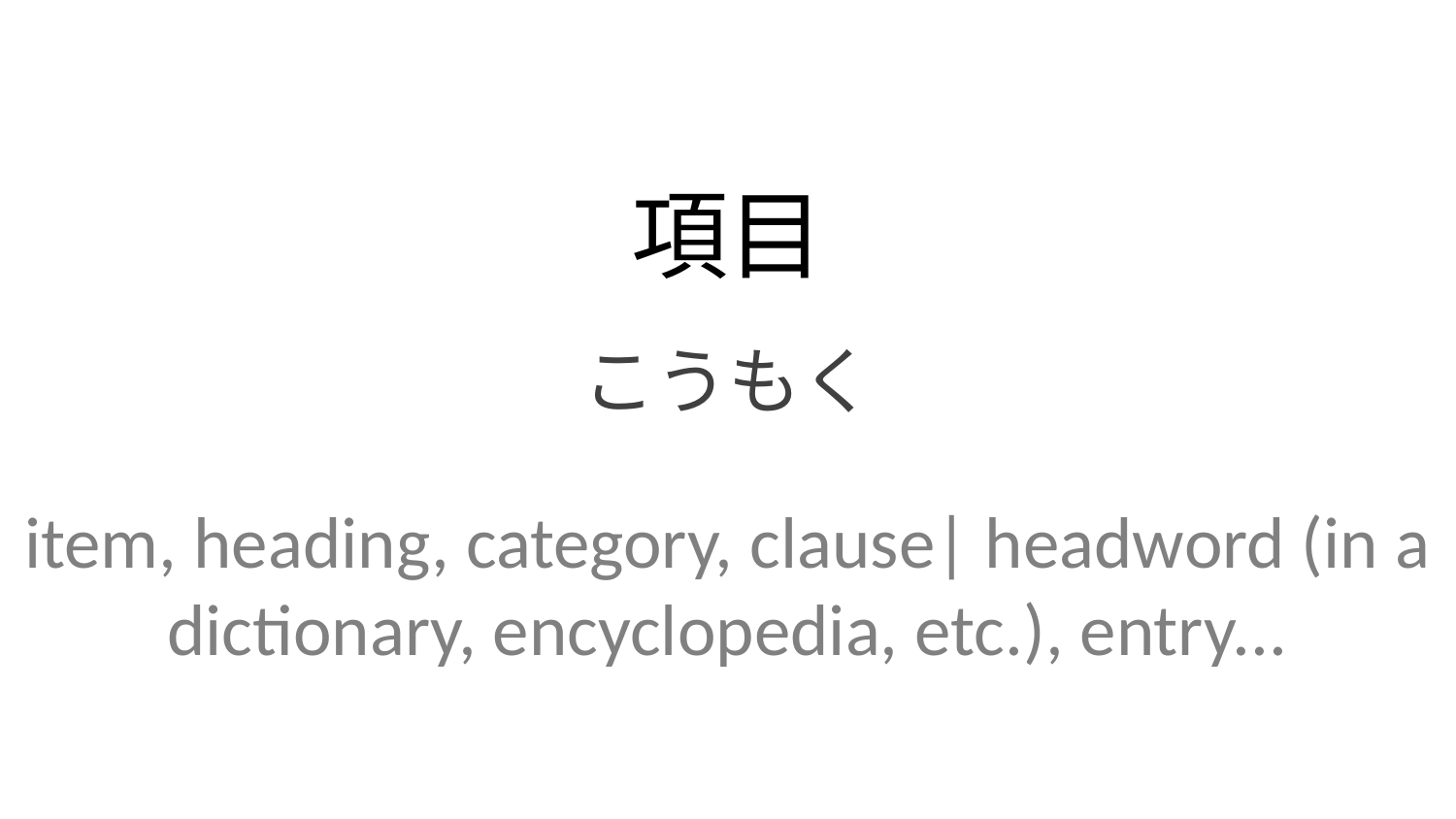

項目

こうもく
item, heading, category, clause| headword (in a dictionary, encyclopedia, etc.), entry...